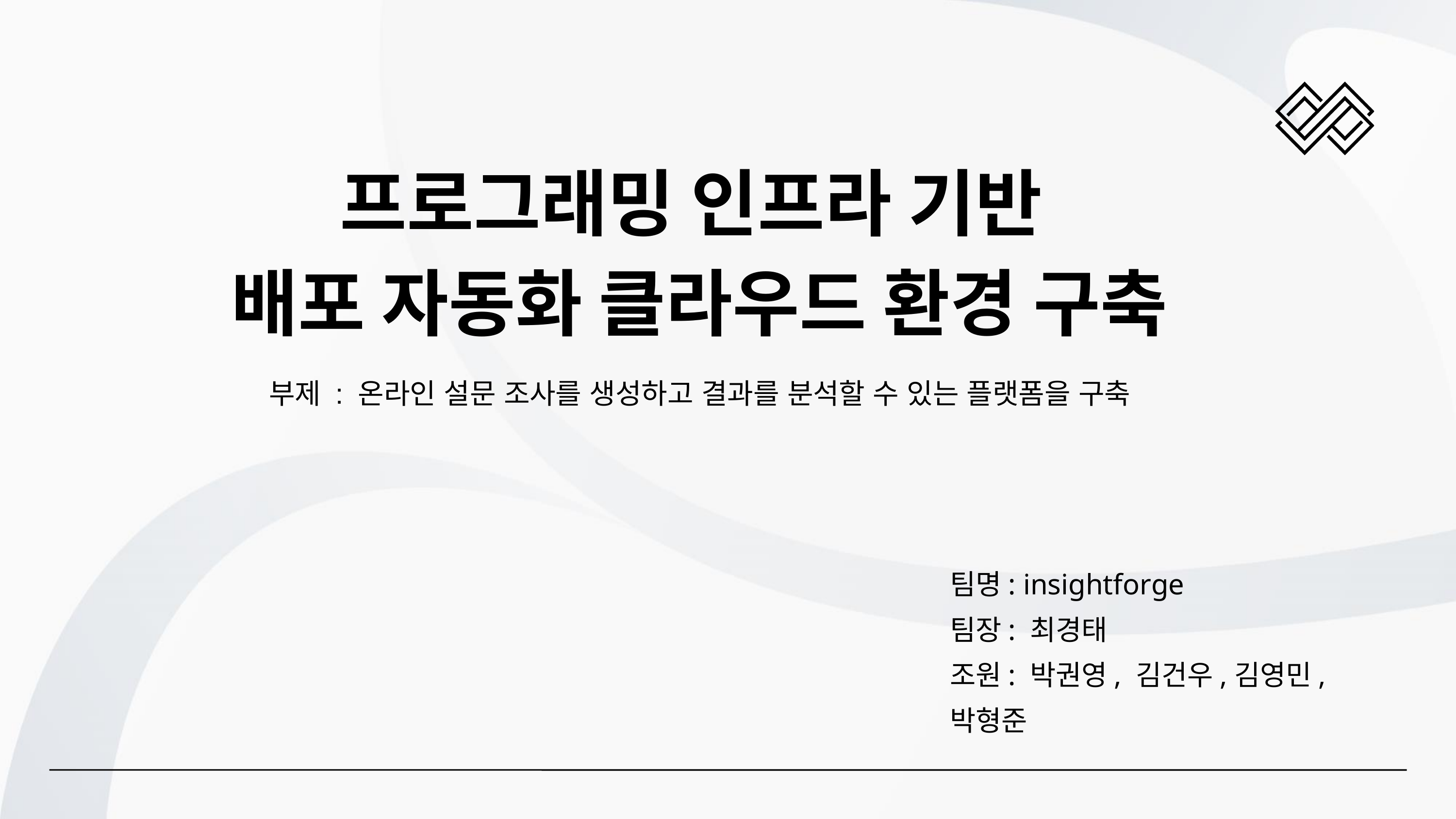

프로그래밍 인프라 기반
배포 자동화 클라우드 환경 구축
부제 : 온라인 설문 조사를 생성하고 결과를 분석할 수 있는 플랫폼을 구축
팀명: insightforge
팀장: 최경태
조원: 박권영, 김건우,김영민, 박형준